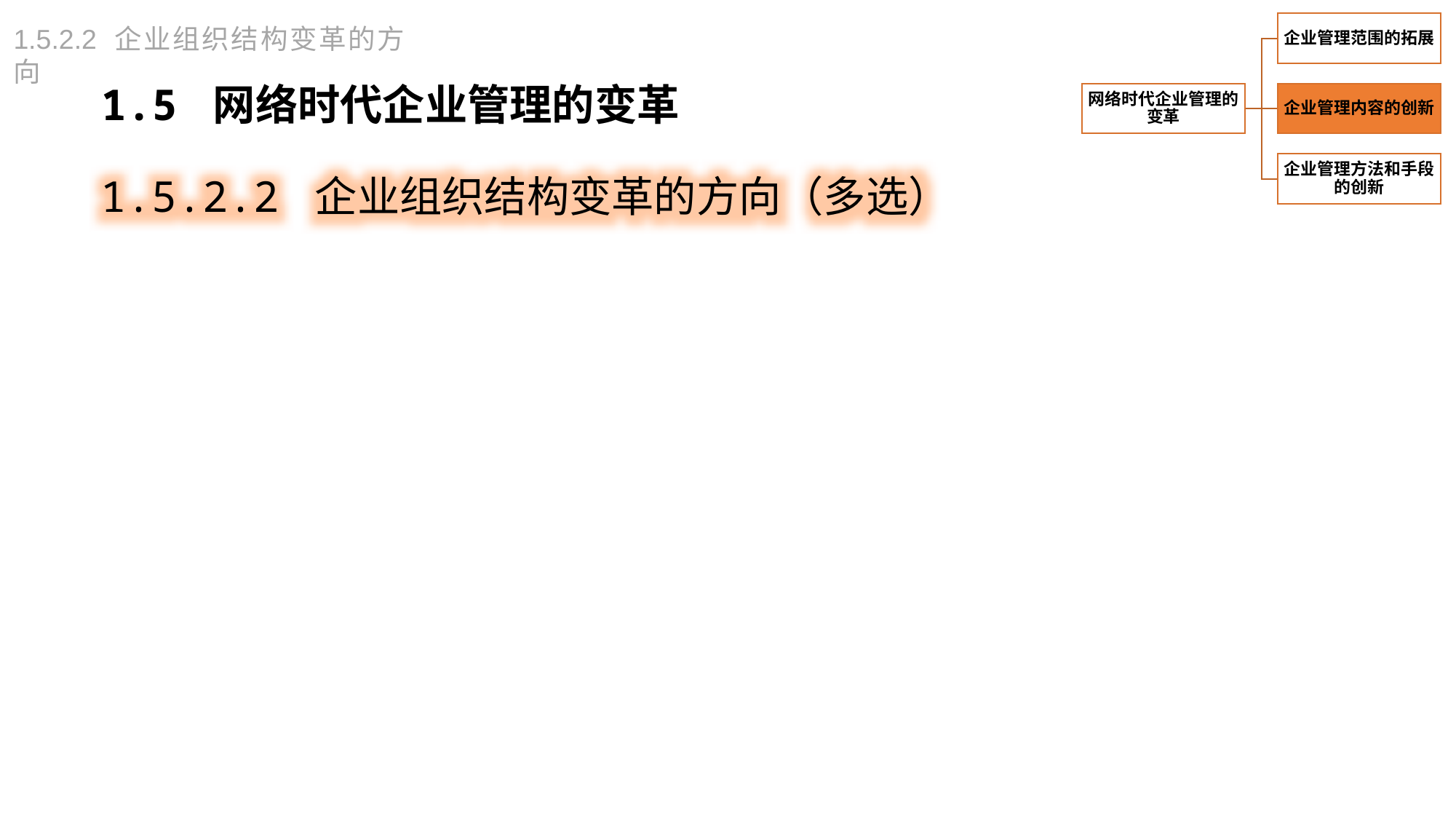

网络时代企业管理的变革
企业管理范围的拓展
企业管理内容的创新
企业管理方法和手段的创新
1.5.2.2 企业组织结构变革的方向
1.5 网络时代企业管理的变革
1.5.2.2 企业组织结构变革的方向（多选）